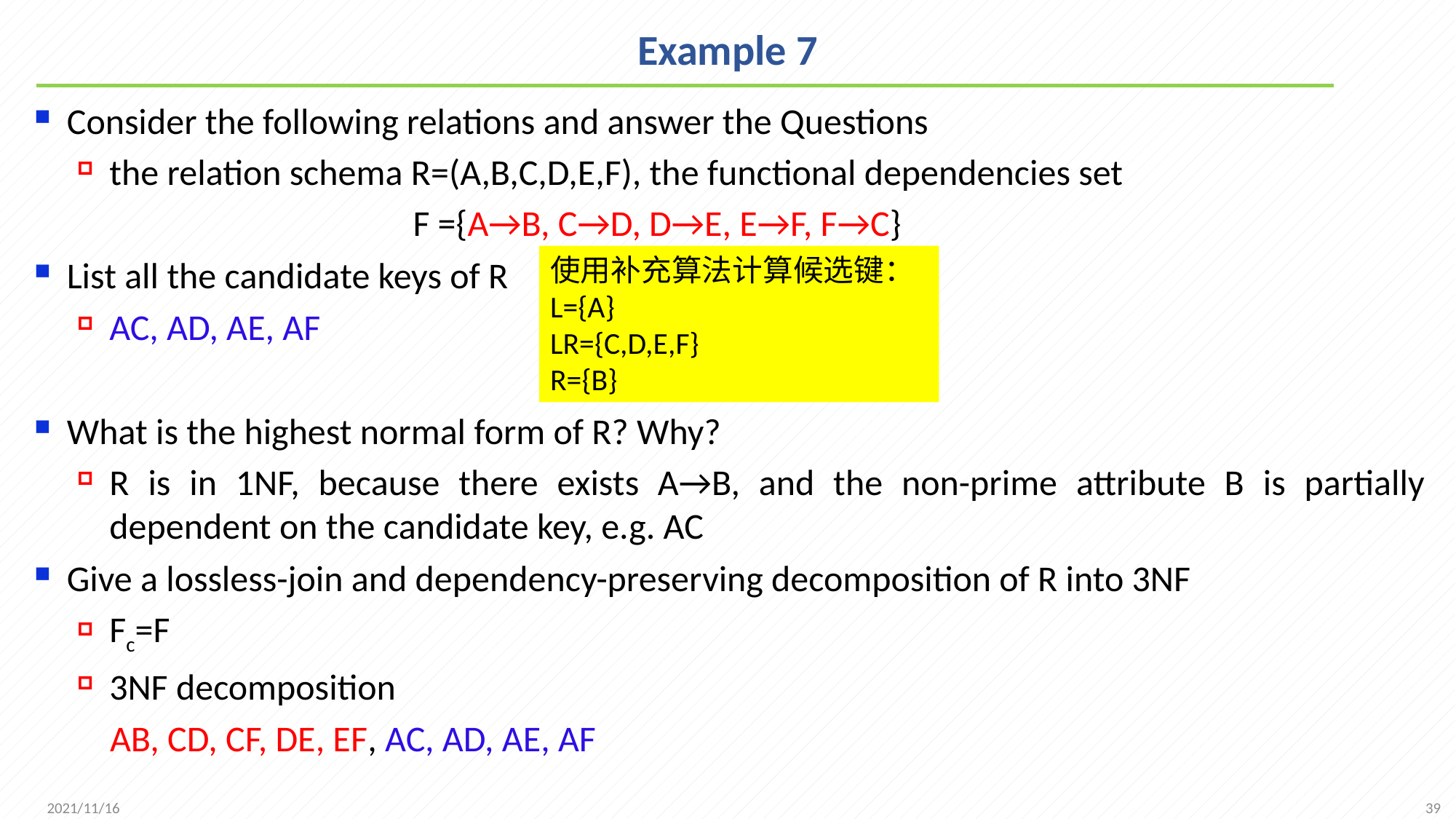

# Example 7
Consider the following relations and answer the Questions
the relation schema R=(A,B,C,D,E,F), the functional dependencies set
                                         F ={A→B, C→D, D→E, E→F, F→C}
List all the candidate keys of R
AC, AD, AE, AF

What is the highest normal form of R? Why?
R is in 1NF, because there exists A→B, and the non-prime attribute B is partially dependent on the candidate key, e.g. AC
Give a lossless-join and dependency-preserving decomposition of R into 3NF
Fc=F
3NF decomposition
    AB, CD, CF, DE, EF, AC, AD, AE, AF

使用补充算法计算候选键：
L={A}
LR={C,D,E,F}
R={B}
39
2021/11/16